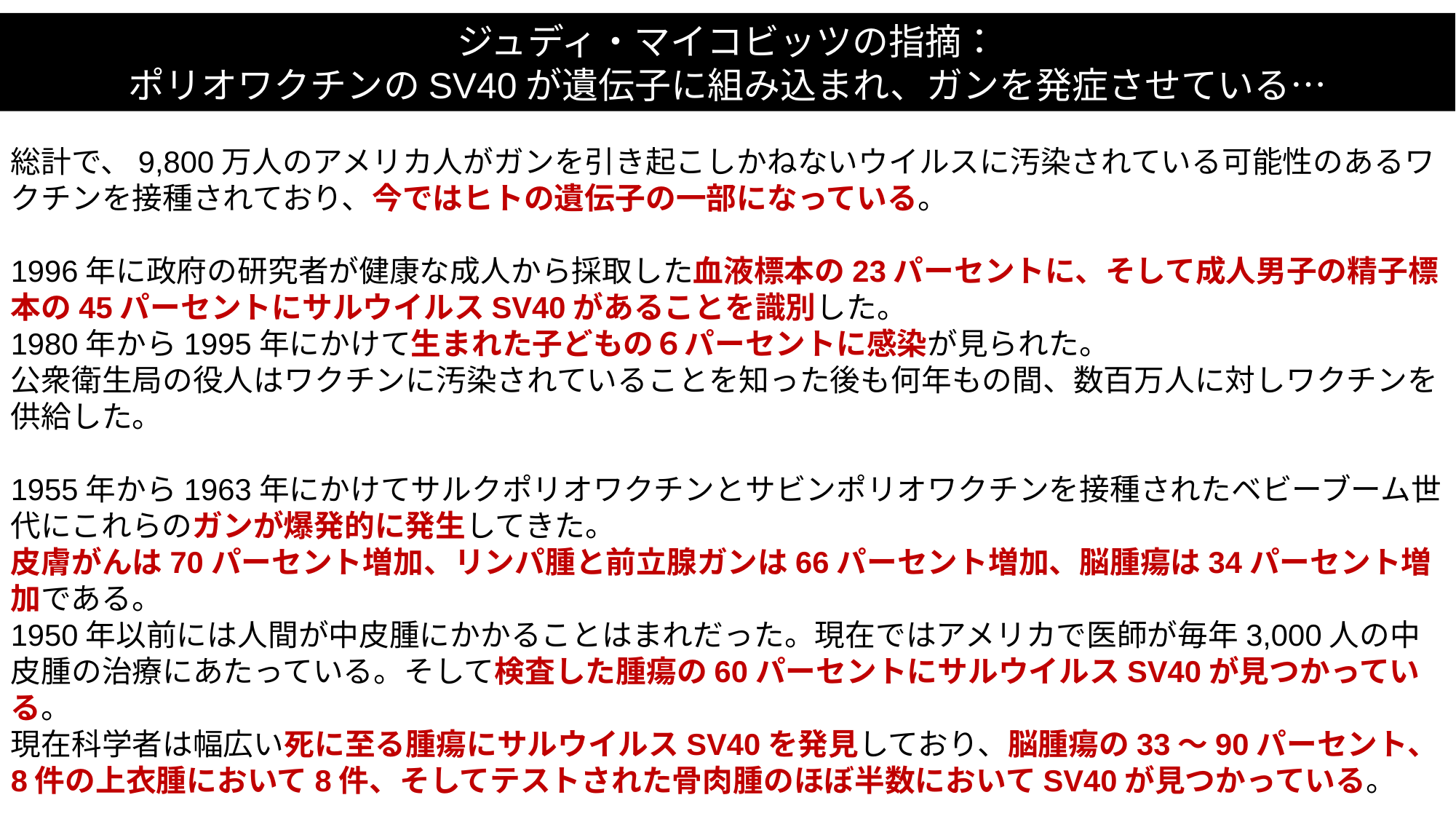

ジュディ・マイコビッツの指摘：
ポリオワクチンのSV40が遺伝子に組み込まれ、ガンを発症させている…
総計で、9,800万人のアメリカ人がガンを引き起こしかねないウイルスに汚染されている可能性のあるワクチンを接種されており、今ではヒトの遺伝子の一部になっている。

1996年に政府の研究者が健康な成人から採取した血液標本の23パーセントに、そして成人男子の精子標本の45パーセントにサルウイルスSV40があることを識別した。
1980年から1995年にかけて生まれた子どもの６パーセントに感染が見られた。
公衆衛生局の役人はワクチンに汚染されていることを知った後も何年もの間、数百万人に対しワクチンを供給した。

1955年から1963年にかけてサルクポリオワクチンとサビンポリオワクチンを接種されたベビーブーム世代にこれらのガンが爆発的に発生してきた。
皮膚がんは70パーセント増加、リンパ腫と前立腺ガンは66パーセント増加、脳腫瘍は34パーセント増加である。
1950年以前には人間が中皮腫にかかることはまれだった。現在ではアメリカで医師が毎年3,000人の中皮腫の治療にあたっている。そして検査した腫瘍の60パーセントにサルウイルスSV40が見つかっている。
現在科学者は幅広い死に至る腫瘍にサルウイルスSV40を発見しており、脳腫瘍の33～90パーセント、8件の上衣腫において8件、そしてテストされた骨肉腫のほぼ半数においてSV40が見つかっている。